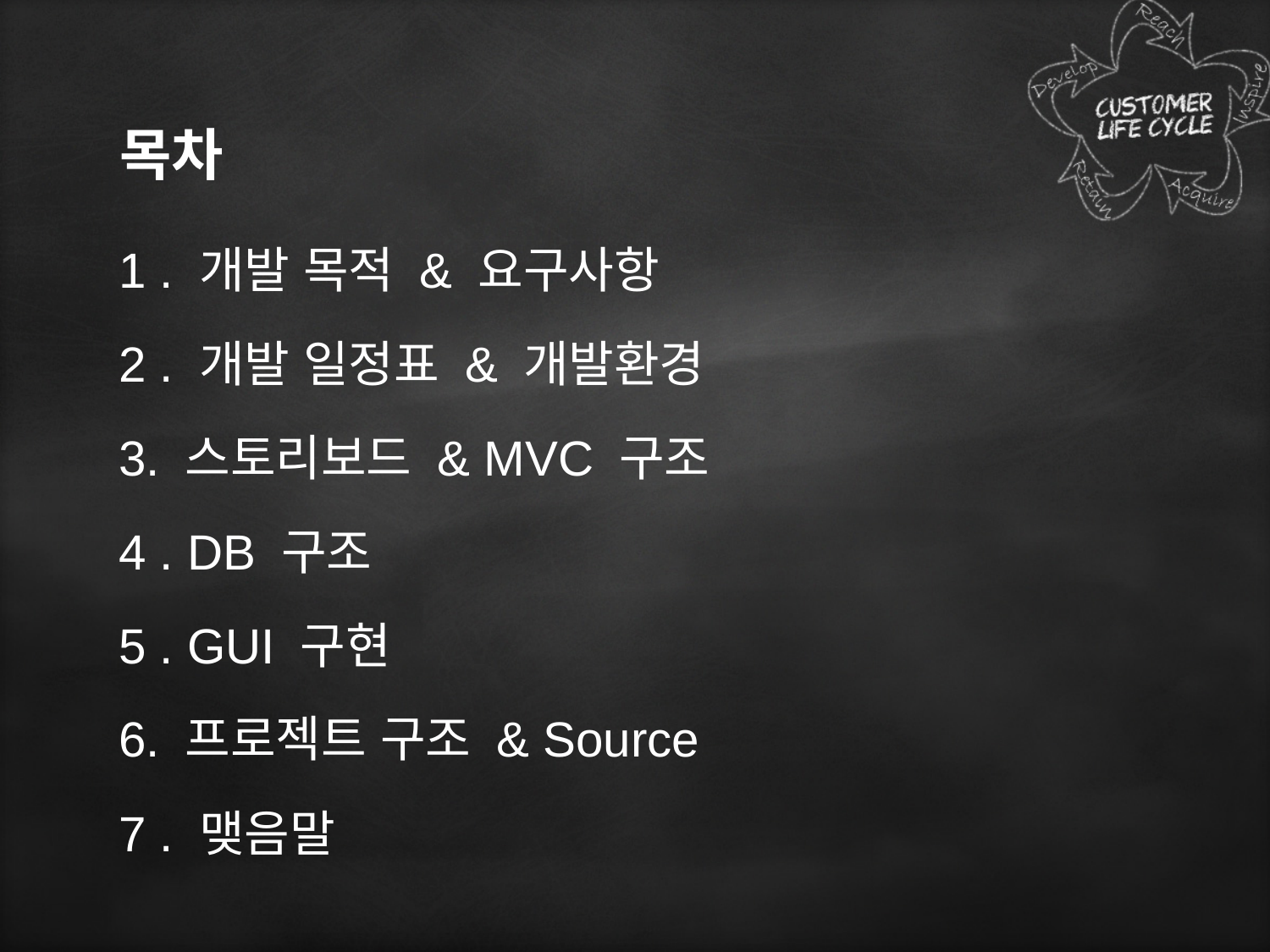

# 목차
1 . 개발 목적 & 요구사항

2 . 개발 일정표 & 개발환경

3. 스토리보드 & MVC 구조

4 . DB 구조

5 . GUI 구현

6. 프로젝트 구조 & Source

7 . 맺음말